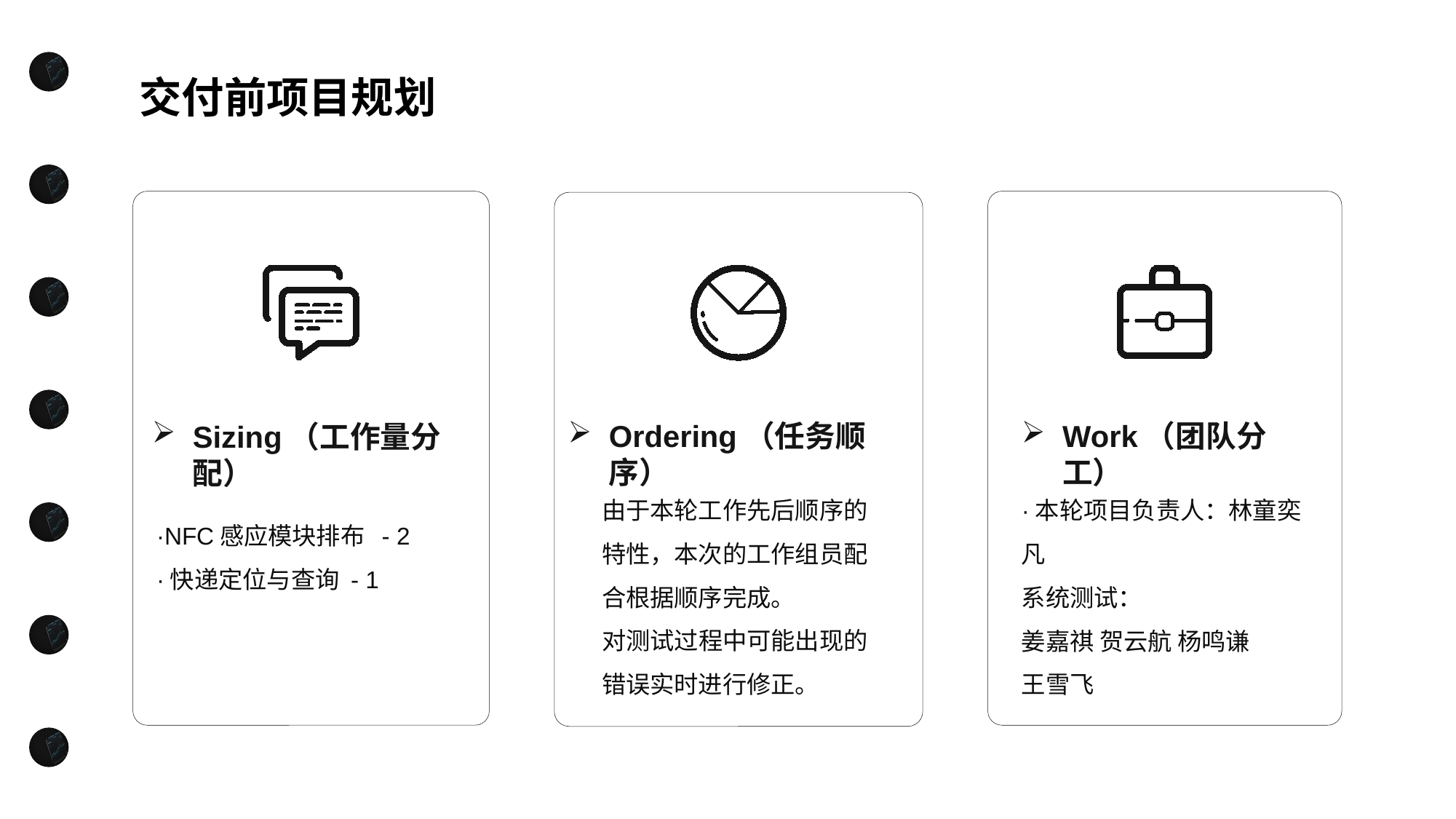

交付前项目规划

Ordering（任务顺序）
Work（团队分工）
Sizing（工作量分配）
由于本轮工作先后顺序的特性，本次的工作组员配合根据顺序完成。
对测试过程中可能出现的错误实时进行修正。
·本轮项目负责人：林童奕凡
系统测试：
姜嘉祺 贺云航 杨鸣谦
王雪飞

·NFC感应模块排布  - 2
·快递定位与查询 - 1